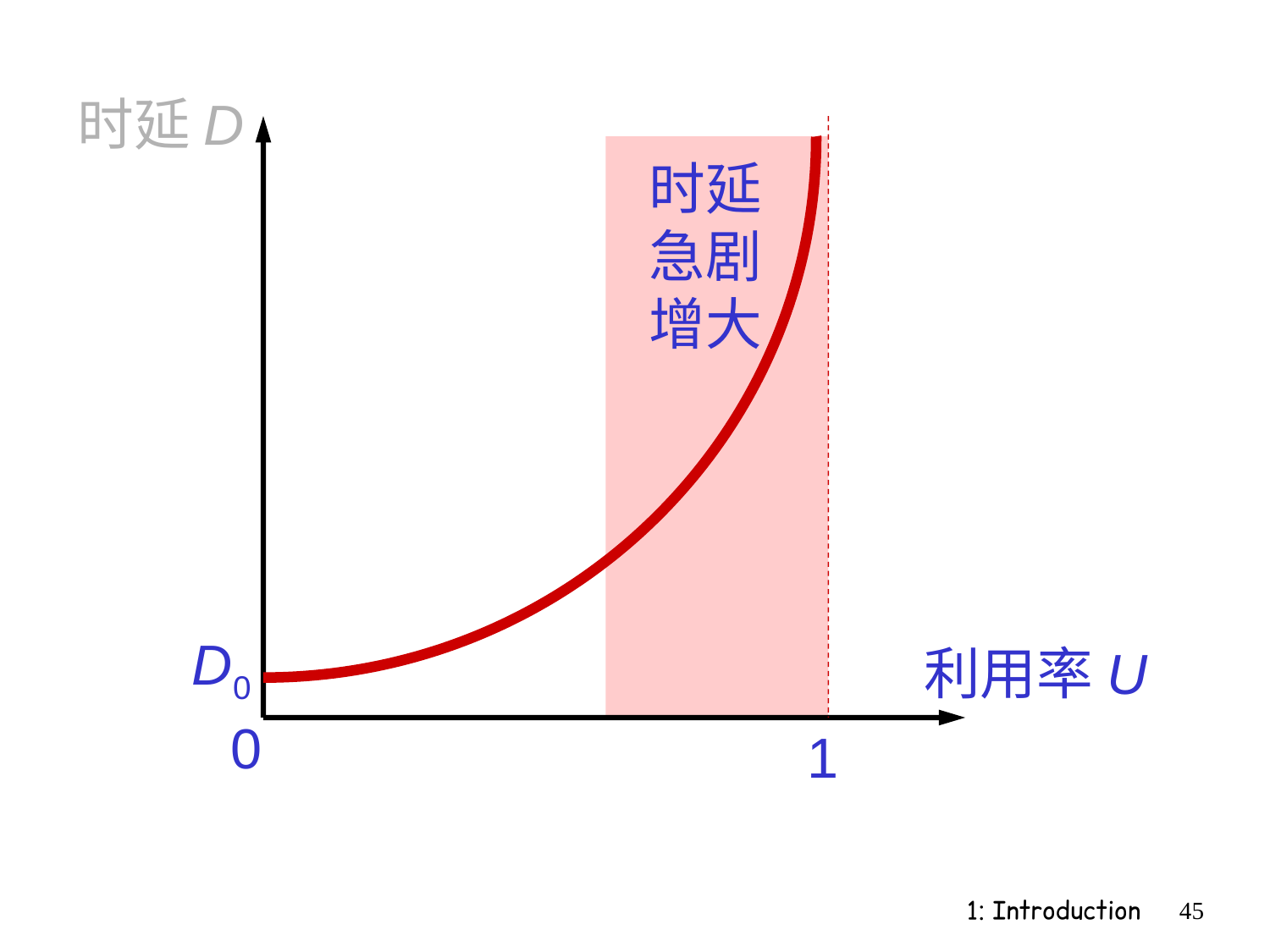

时延 D

时延
急剧
增大

D0
利用率 U
0
1
1: Introduction
45